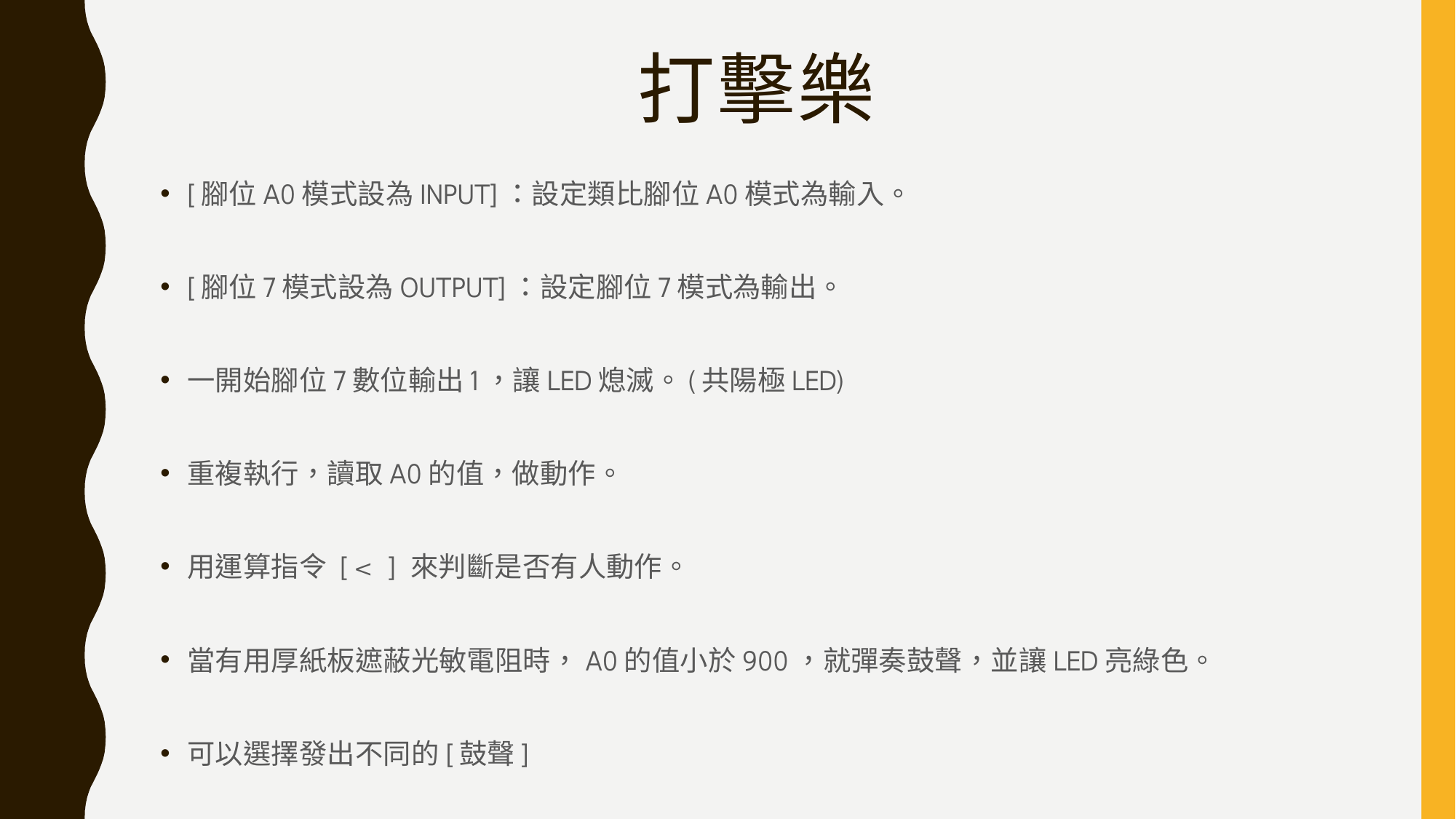

# 打擊樂
[腳位A0模式設為INPUT]：設定類比腳位A0模式為輸入。

[腳位7模式設為OUTPUT]：設定腳位7模式為輸出。

一開始腳位7數位輸出1，讓LED熄滅。(共陽極LED)

重複執行，讀取A0的值，做動作。

用運算指令 [ <  ] 來判斷是否有人動作。

當有用厚紙板遮蔽光敏電阻時，A0的值小於900，就彈奏鼓聲，並讓LED亮綠色。

可以選擇發出不同的[鼓聲]